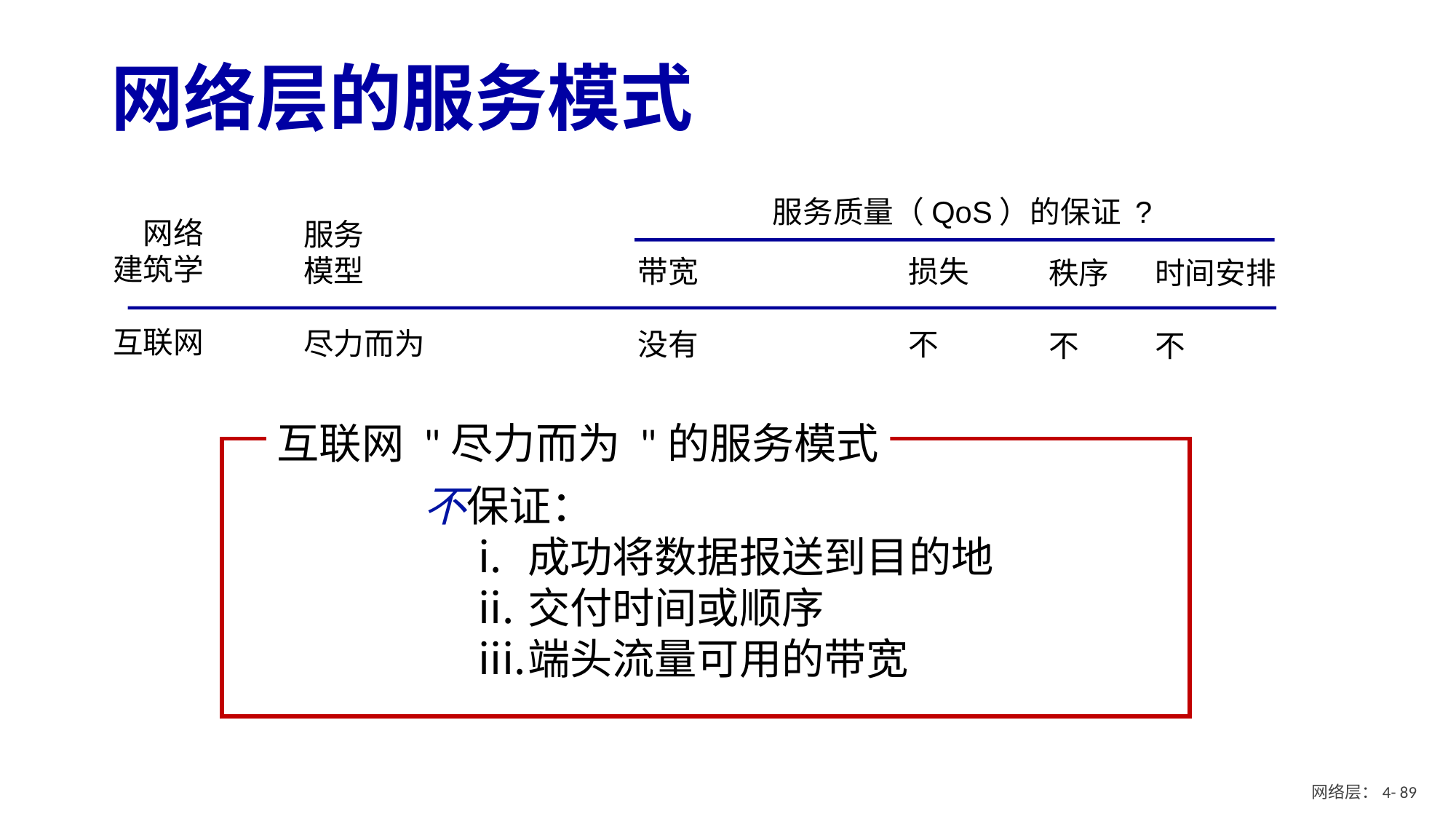

# 网络层的服务模式
服务质量（QoS）的保证 ?
网络
建筑学

互联网

柜员机

柜员机

互联网

互联网
服务
模型

尽力而为

恒定比特率

可用的比特率

Intserv保证
(RFC 1633)
Diffserv (RFC 2475)

带宽

没有

恒定比率

保证最小

是

可能的
损失

不

是

不

是

可能
秩序

不

是

是

是

可能
时间安排

不

是

不

是

不

互联网 "尽力而为 "的服务模式

不保证：
成功将数据报送到目的地
交付时间或顺序
端头流量可用的带宽

网络层：4- 89